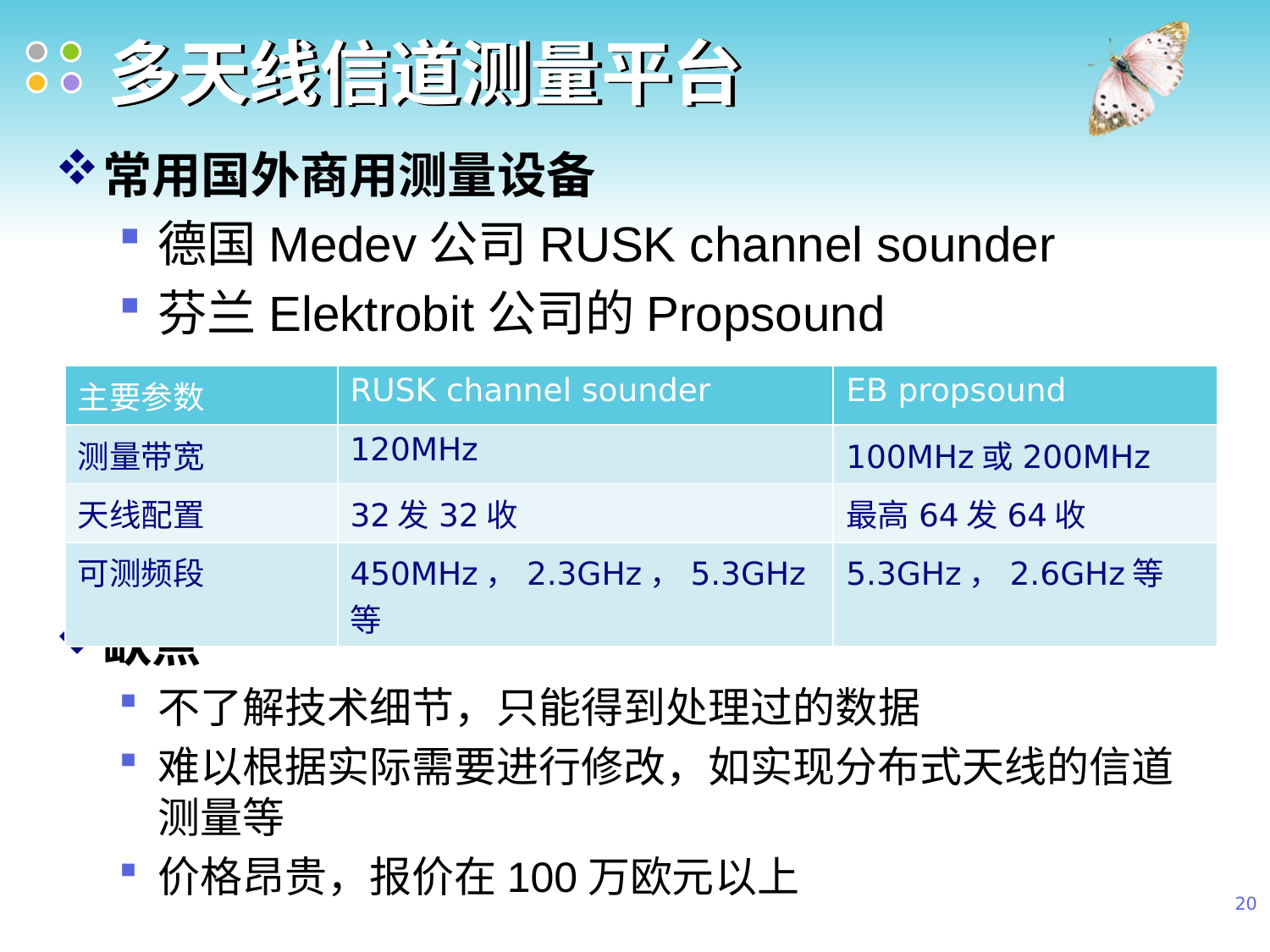

# 多天线信道测量平台
常用国外商用测量设备
德国Medev公司RUSK channel sounder
芬兰Elektrobit公司的Propsound

缺点
不了解技术细节，只能得到处理过的数据
难以根据实际需要进行修改，如实现分布式天线的信道测量等
价格昂贵，报价在100万欧元以上
| 主要参数 | RUSK channel sounder | EB propsound |
| --- | --- | --- |
| 测量带宽 | 120MHz | 100MHz或200MHz |
| 天线配置 | 32发32收 | 最高64发64收 |
| 可测频段 | 450MHz，2.3GHz，5.3GHz等 | 5.3GHz，2.6GHz等 |
20